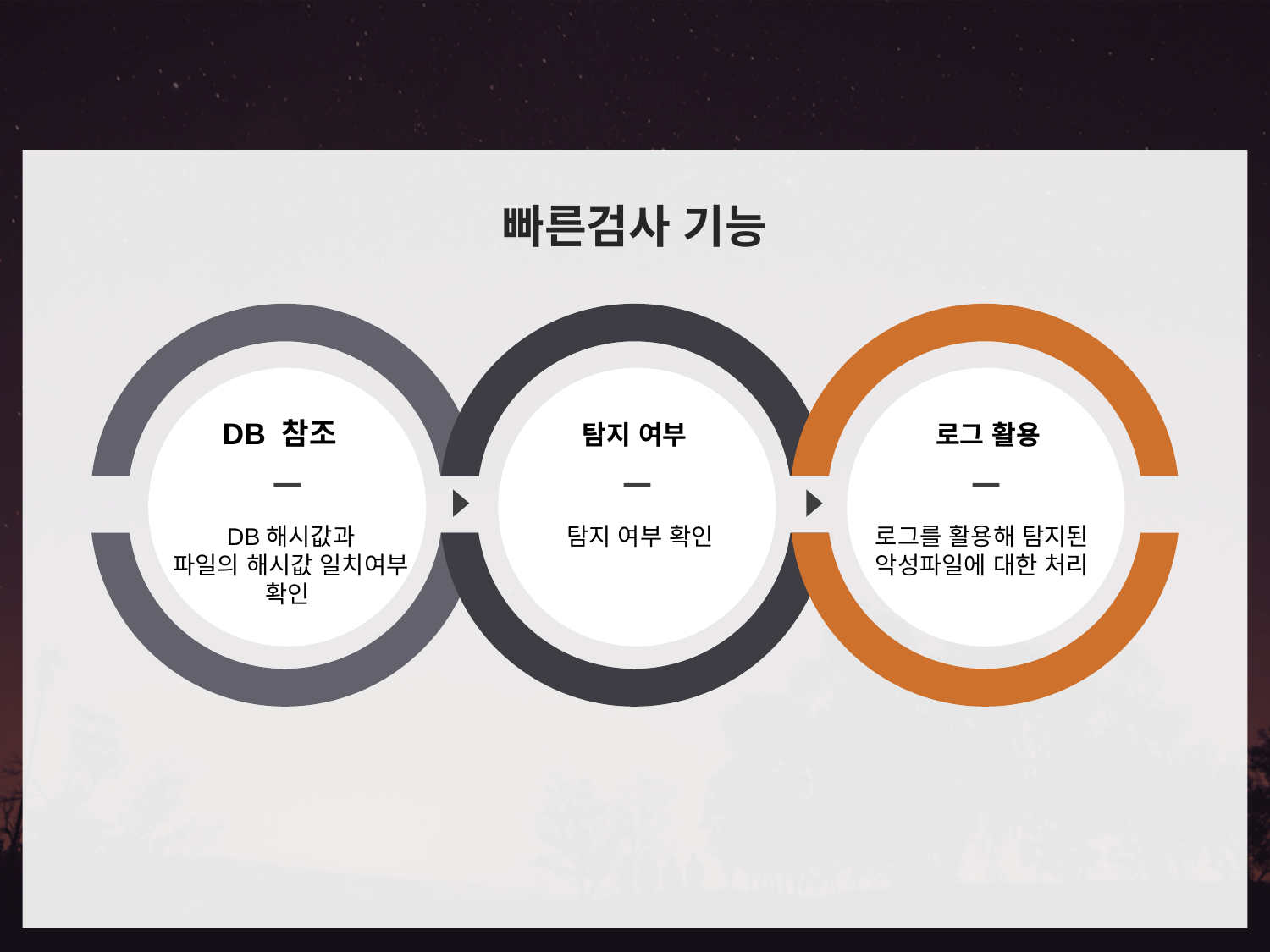

2. 개발 방향
빠른검사 기능

DB 참조
탐지 여부
로그 활용

DB해시값과
파일의 해시값 일치여부
확인
탐지 여부 확인
로그를 활용해 탐지된
악성파일에 대한 처리